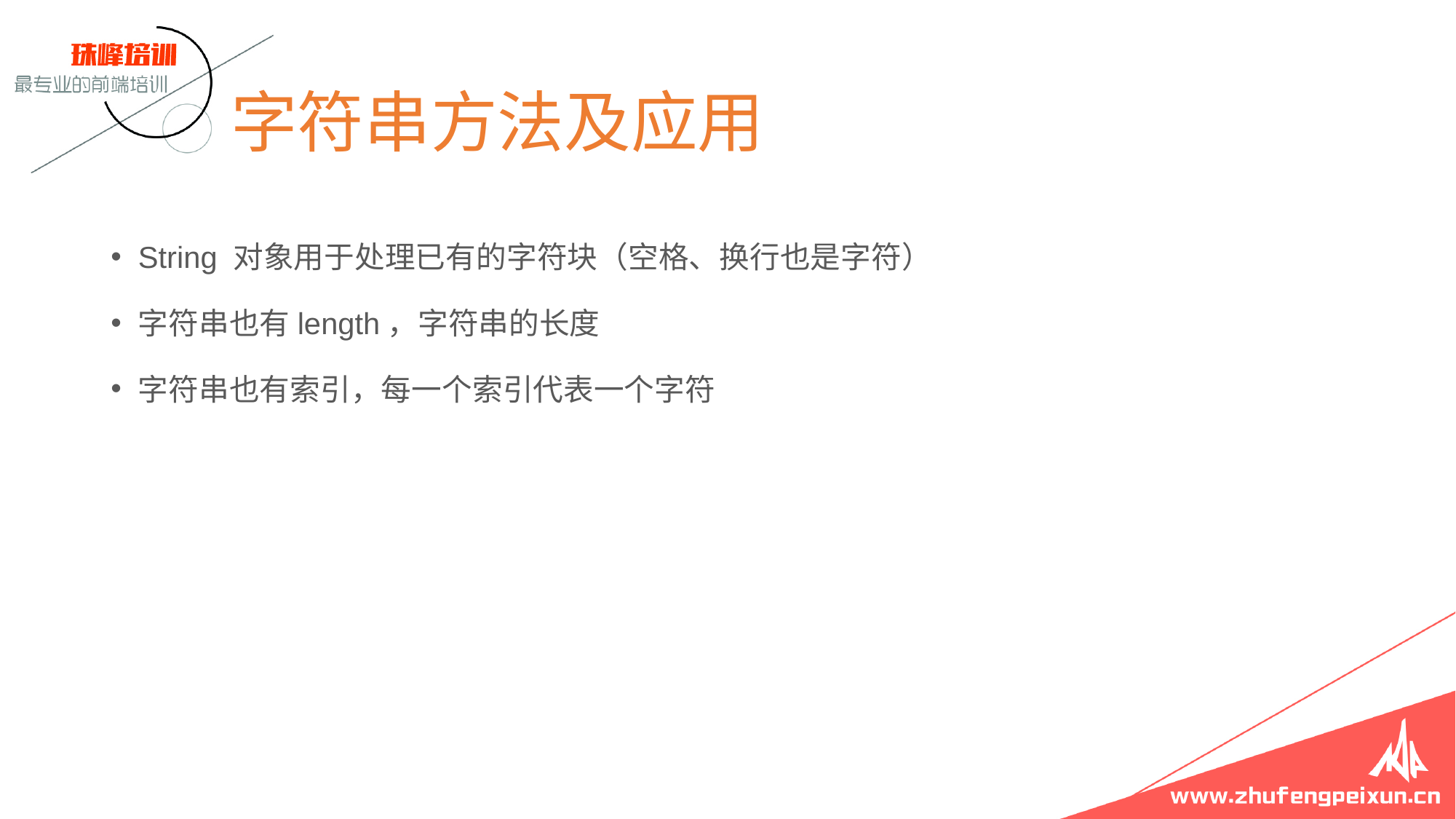

# 字符串方法及应用
String 对象用于处理已有的字符块（空格、换行也是字符）
字符串也有length，字符串的长度
字符串也有索引，每一个索引代表一个字符